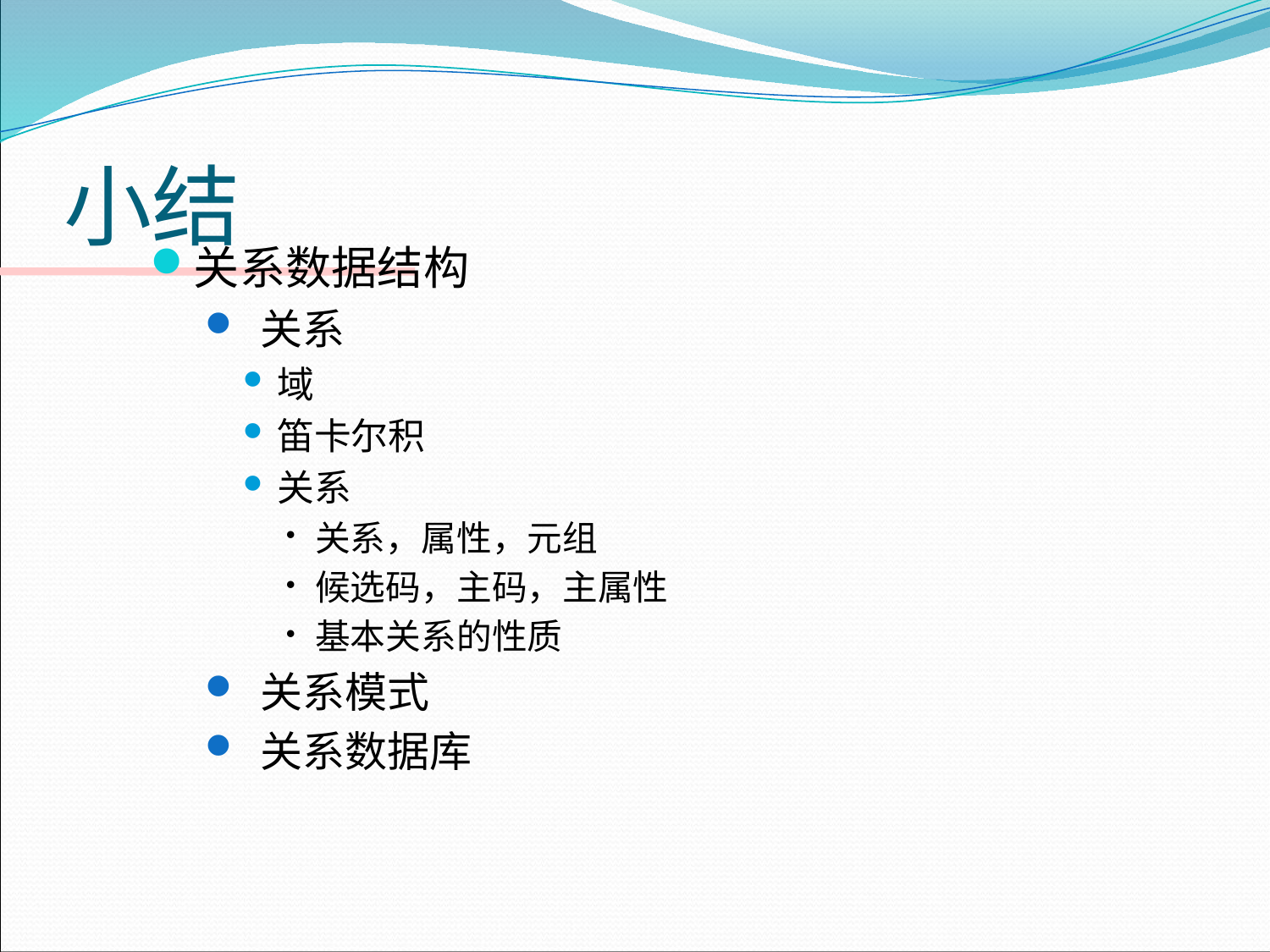

# 小结
关系数据结构
 关系
域
笛卡尔积
关系
关系，属性，元组
候选码，主码，主属性
基本关系的性质
 关系模式
 关系数据库

147